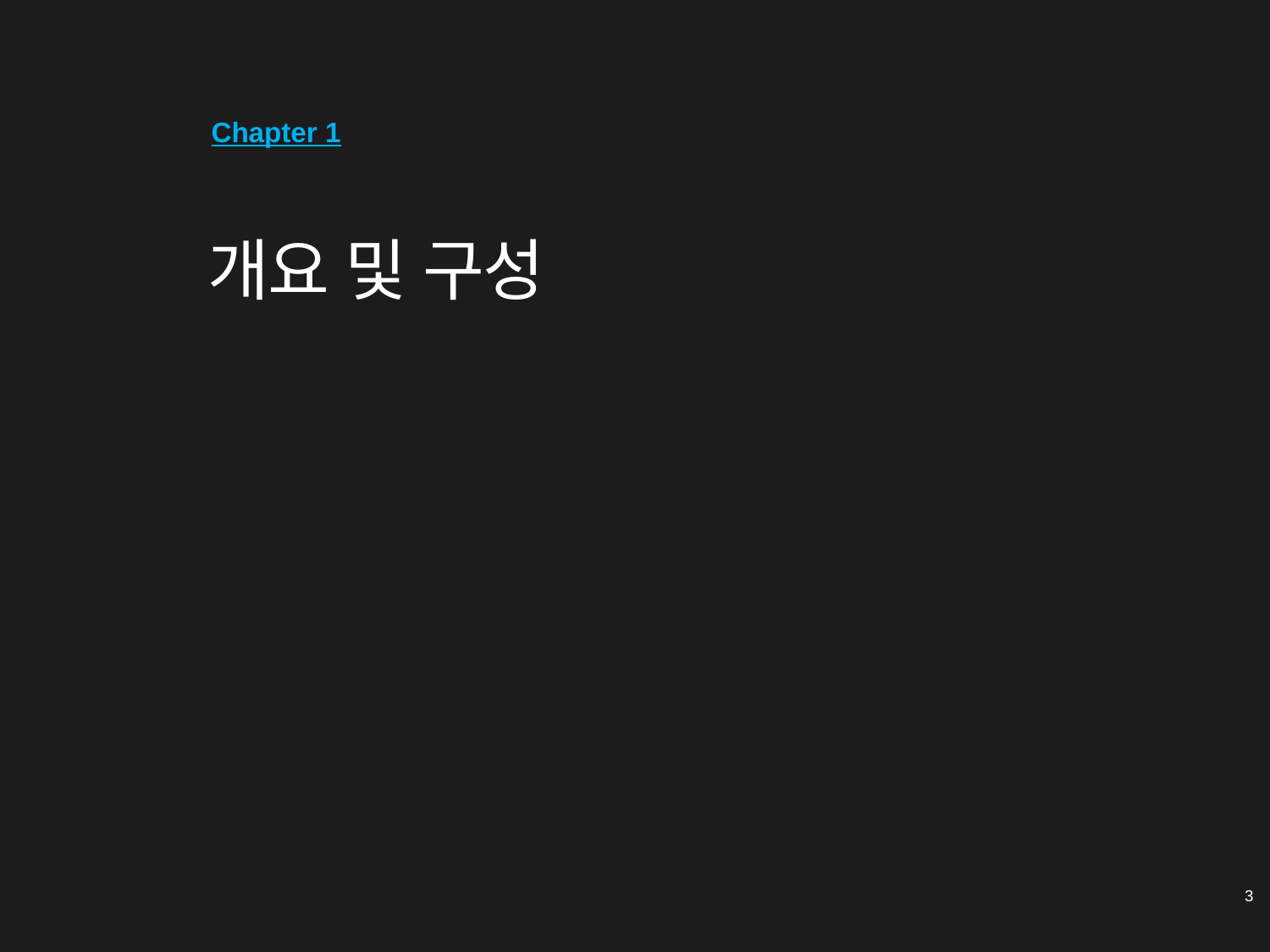

Chapter 1
# 개요 및 구성
3